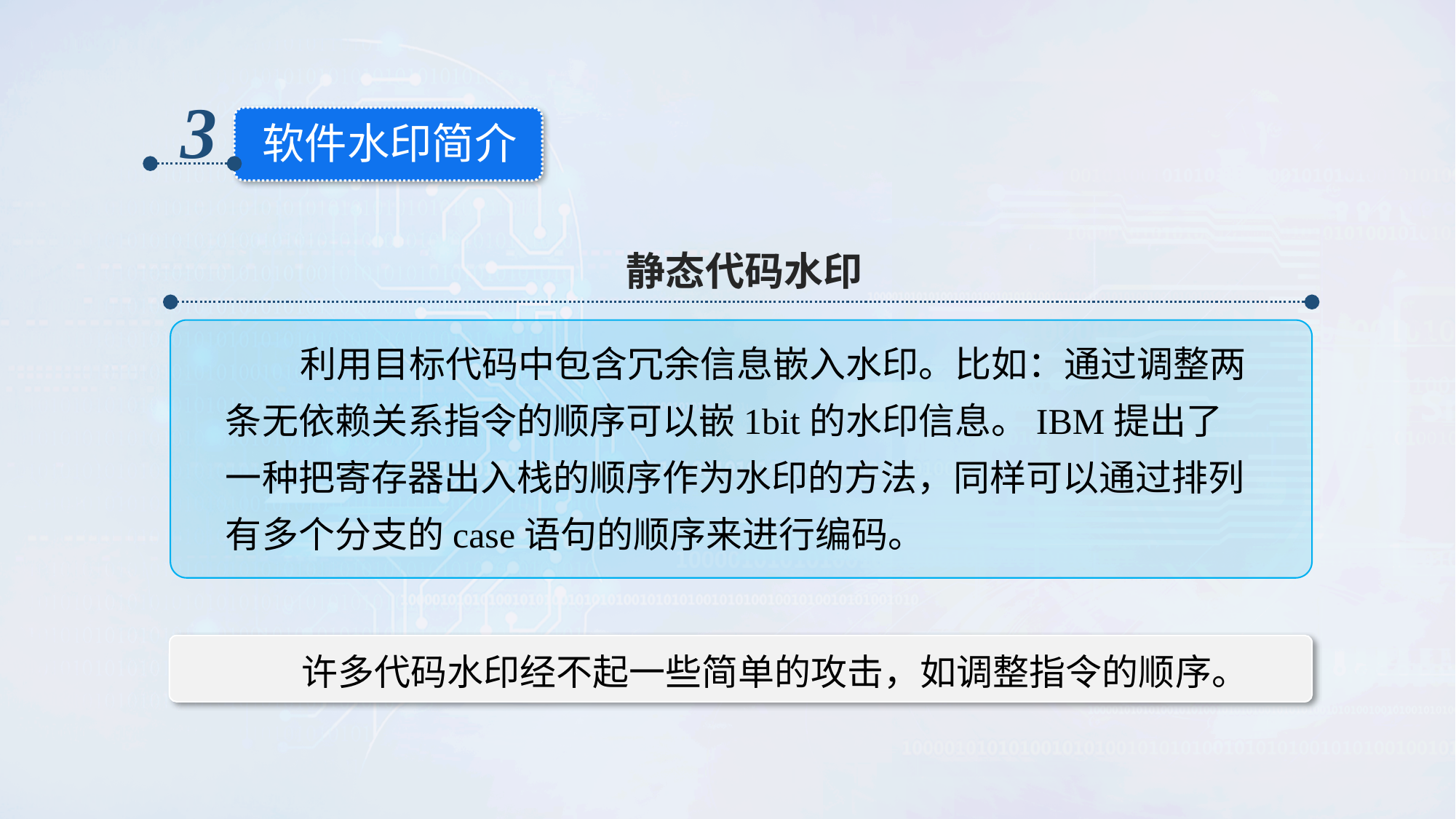

3

软件水印简介
静态代码水印

        利用目标代码中包含冗余信息嵌入水印。比如：通过调整两条无依赖关系指令的顺序可以嵌1bit的水印信息。IBM提出了一种把寄存器出入栈的顺序作为水印的方法，同样可以通过排列有多个分支的case语句的顺序来进行编码。

许多代码水印经不起一些简单的攻击，如调整指令的顺序。